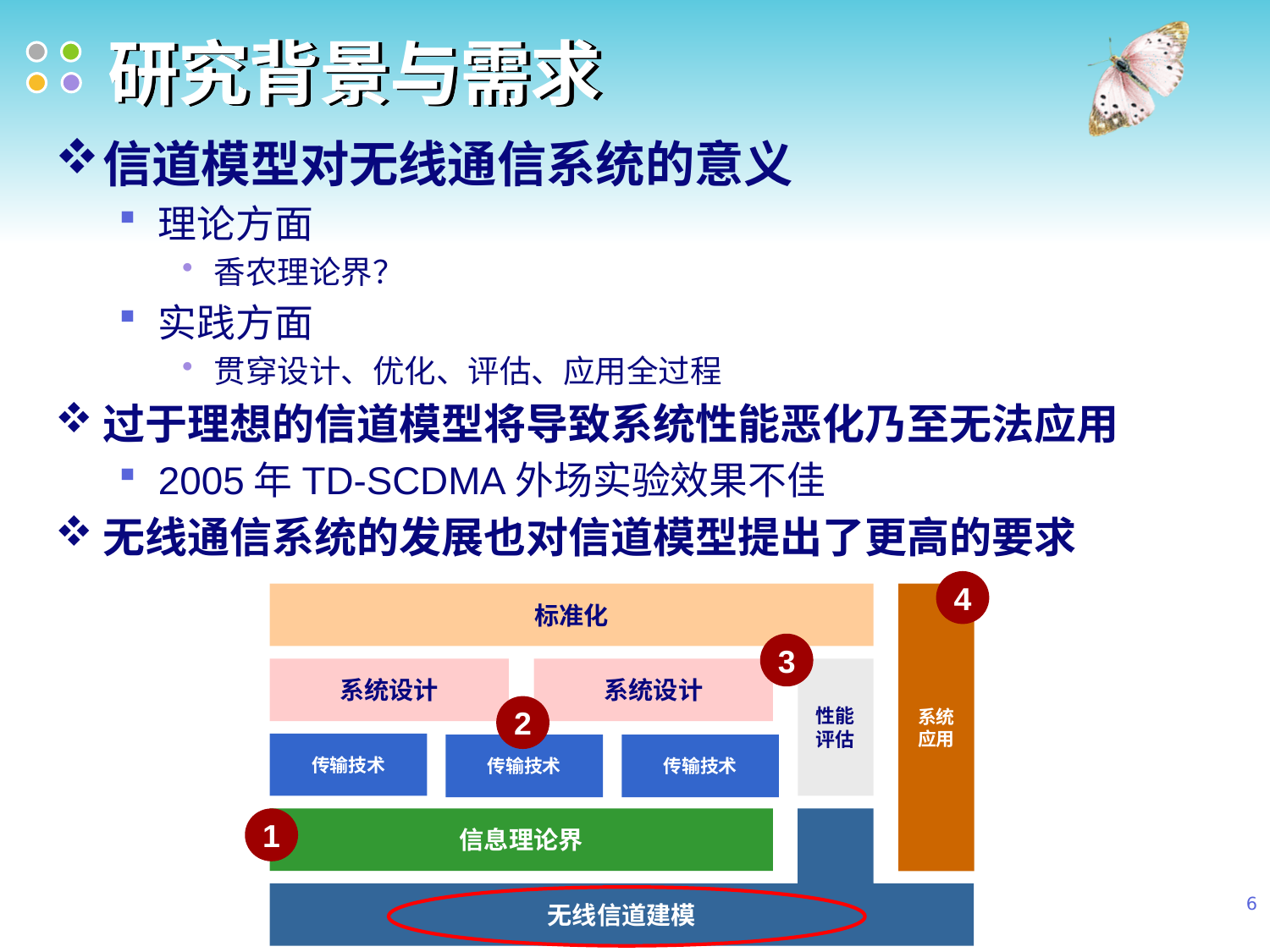

# 研究背景与需求
信道模型对无线通信系统的意义
理论方面
香农理论界？
实践方面
贯穿设计、优化、评估、应用全过程
过于理想的信道模型将导致系统性能恶化乃至无法应用
2005年TD-SCDMA外场实验效果不佳
无线通信系统的发展也对信道模型提出了更高的要求

4
系统
应用
标准化
3
系统设计
系统设计
性能
评估
2
传输技术
传输技术
传输技术
1

信息理论界
无线信道建模
6